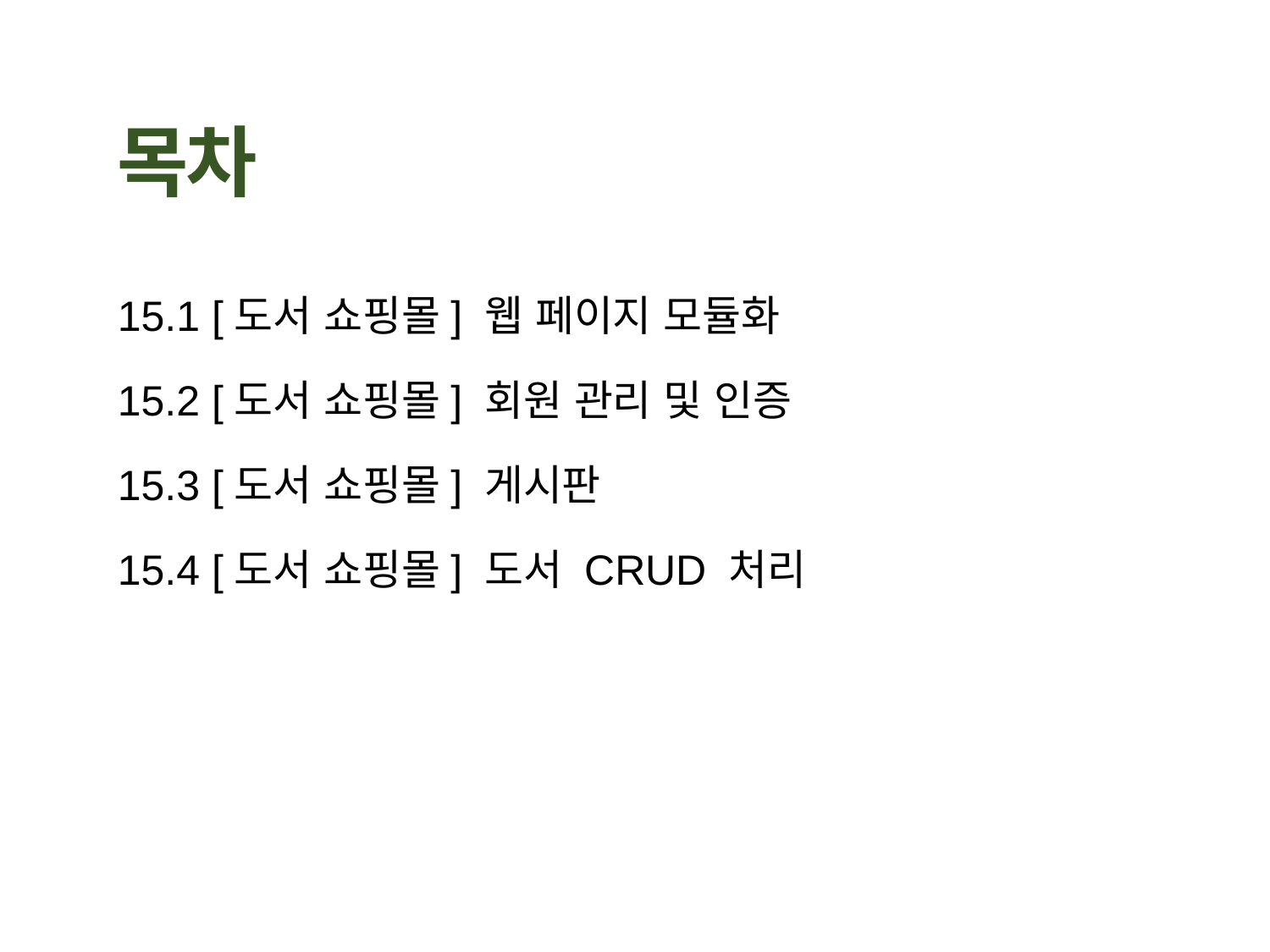

15.1 [도서 쇼핑몰] 웹 페이지 모듈화
15.2 [도서 쇼핑몰] 회원 관리 및 인증
15.3 [도서 쇼핑몰] 게시판
15.4 [도서 쇼핑몰] 도서 CRUD 처리